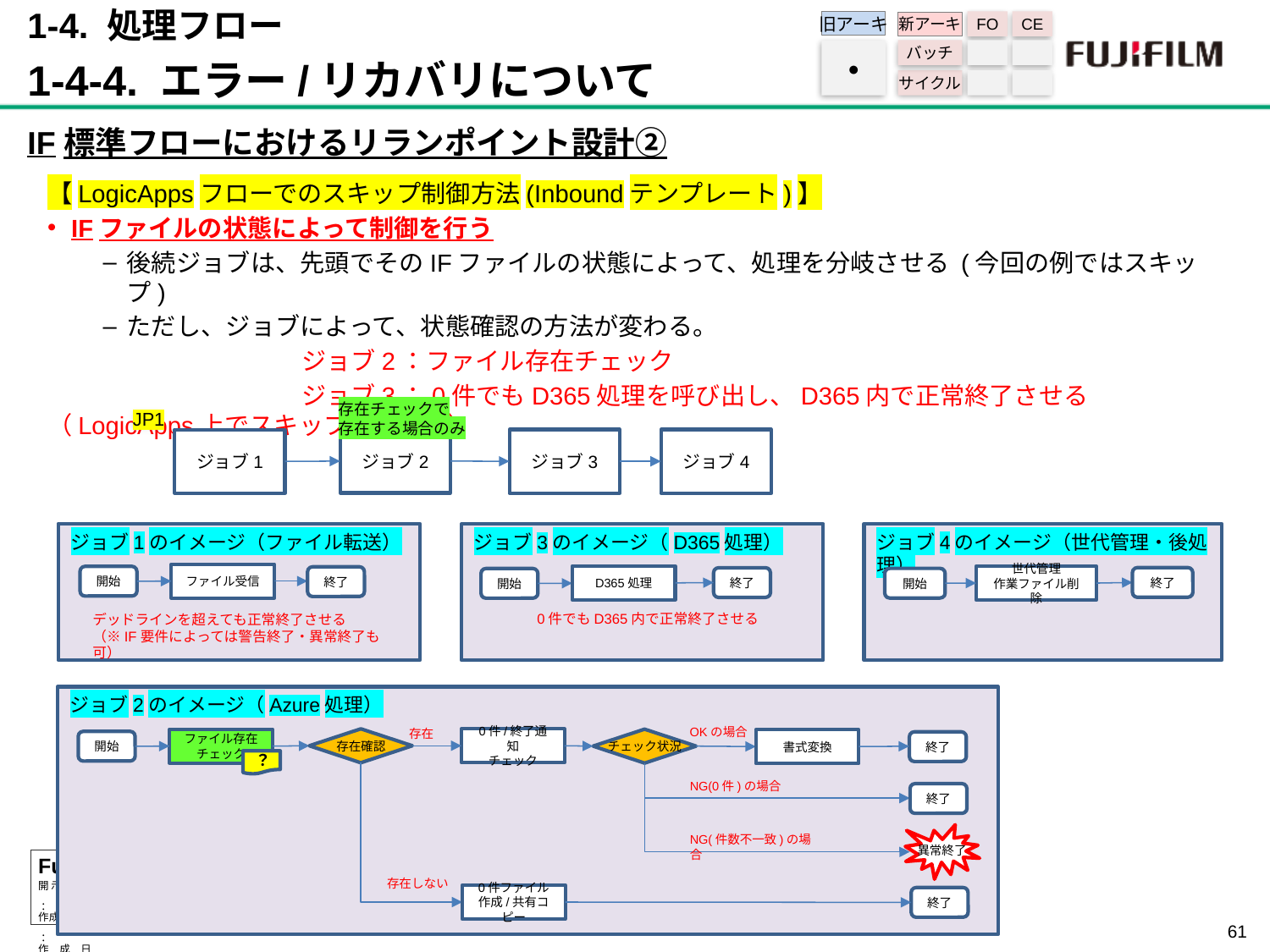

1-4. 処理フロー
1-4-4. エラー/リカバリについて
旧アーキ
FO
CE
新アーキ
バッチ

サイクル

●
IF標準フローにおけるリランポイント設計②
【LogicAppsフローでのスキップ制御方法(Inboundテンプレート)】
IFファイルの状態によって制御を行う
後続ジョブは、先頭でそのIFファイルの状態によって、処理を分岐させる (今回の例ではスキップ)
ただし、ジョブによって、状態確認の方法が変わる。
		ジョブ2：ファイル存在チェック
		ジョブ3：0件でもD365処理を呼び出し、D365内で正常終了させる（LogicApps上でスキップ処理なし）

存在チェックで
存在する場合のみ
JP1
ジョブ2
ジョブ3
ジョブ4
ジョブ1
ジョブ1のイメージ（ファイル転送）
ファイル受信
開始
終了
デッドラインを超えても正常終了させる
（※IF要件によっては警告終了・異常終了も可）
ジョブ4のイメージ（世代管理・後処理）
世代管理
作業ファイル削除
終了
開始
ジョブ3のイメージ（D365処理）
D365処理
終了
開始
0件でもD365内で正常終了させる
ジョブ2のイメージ（Azure処理）
OKの場合
存在
存在確認
0件/終了通知
チェック
ファイル存在チェック
チェック状況
書式変換
開始
終了
？
NG(0件)の場合
終了
異常終了
NG(件数不一致)の場合
存在しない
0件ファイル作成/共有コピー
終了
61